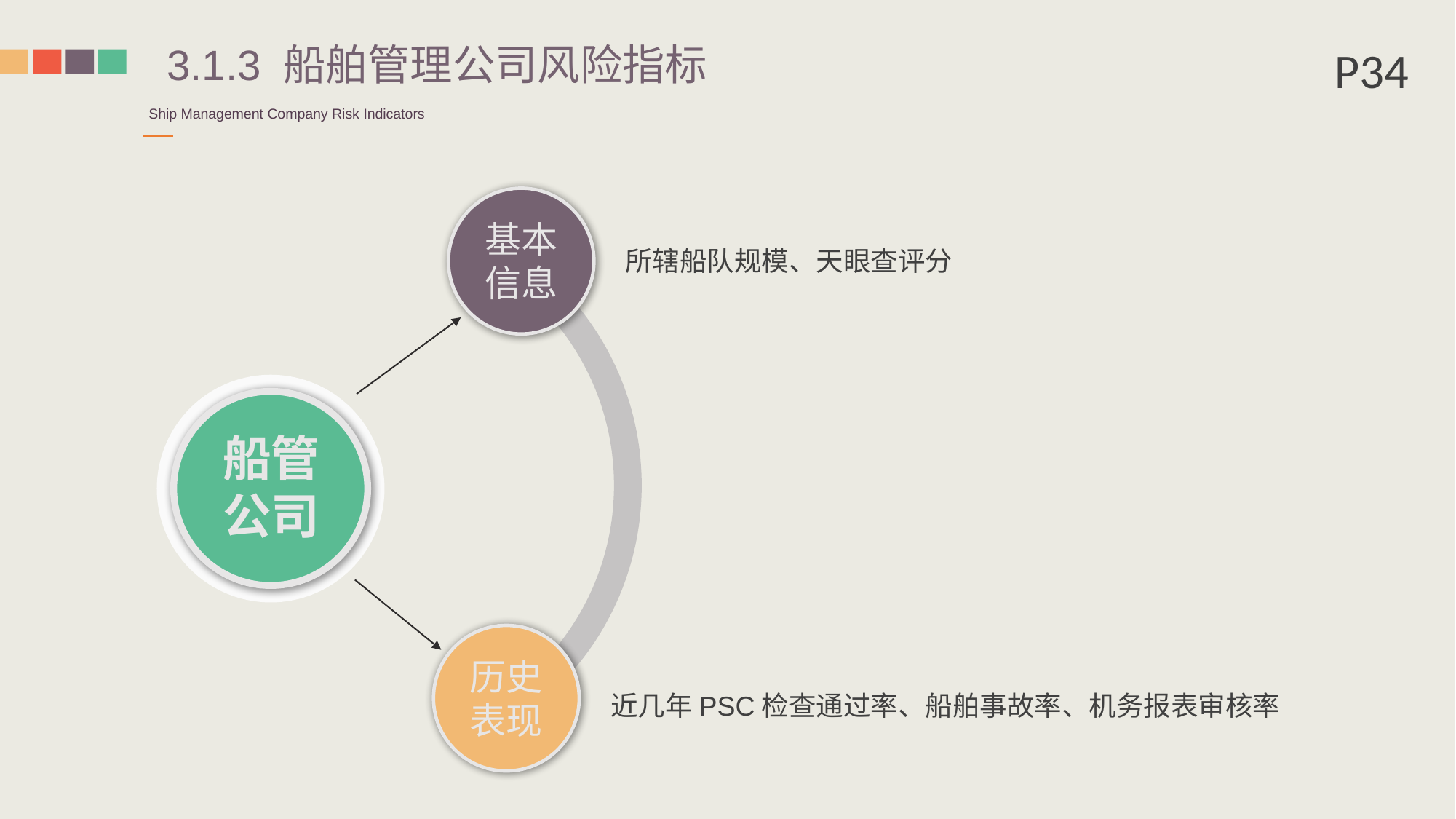

P34
3.1.3 船舶管理公司风险指标
Ship Management Company Risk Indicators

基本信息
所辖船队规模、天眼查评分

船管公司

历史表现
近几年PSC检查通过率、船舶事故率、机务报表审核率